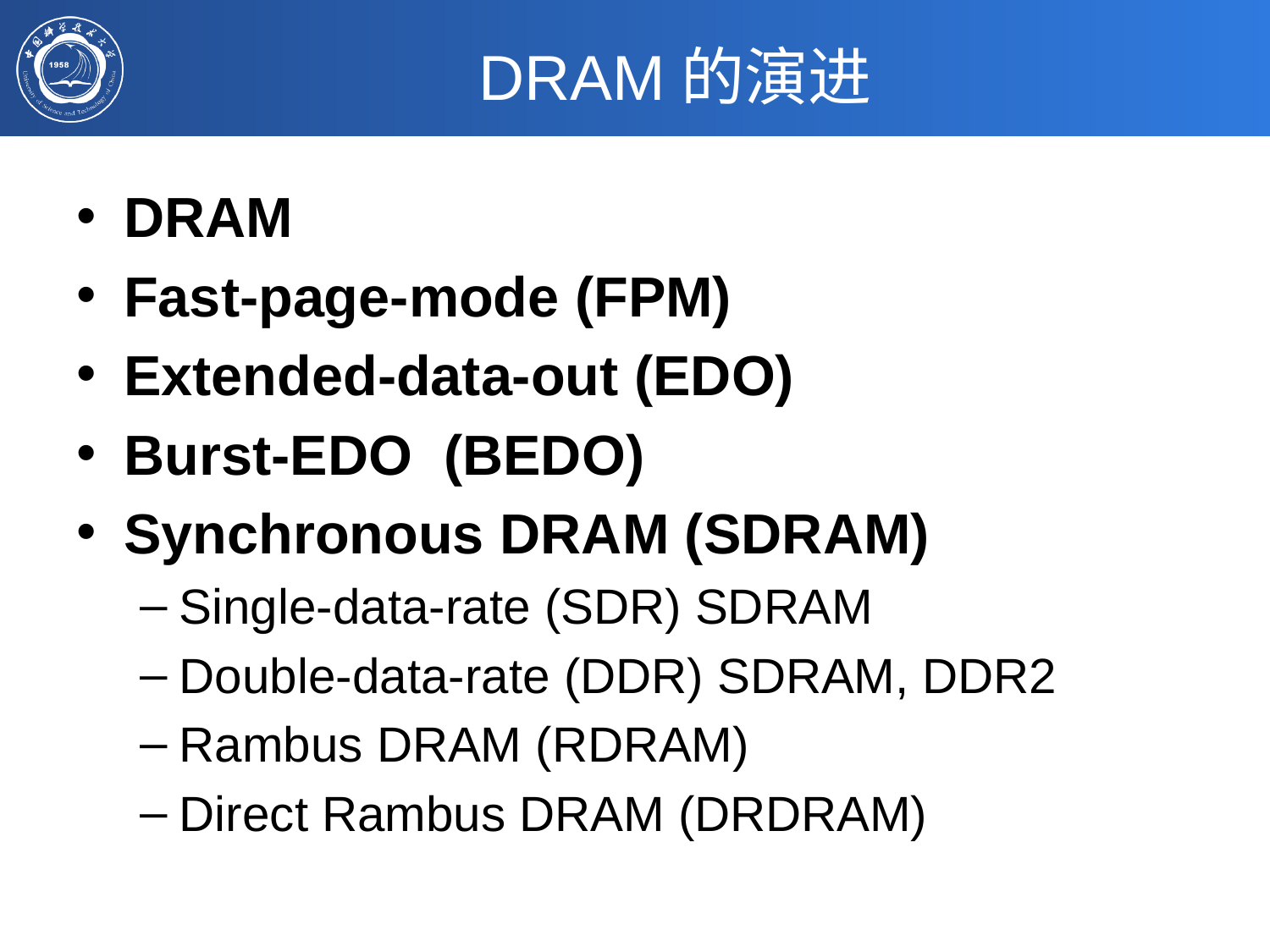

# DRAM的演进
DRAM
Fast-page-mode (FPM)
Extended-data-out (EDO)
Burst-EDO  (BEDO)
Synchronous DRAM (SDRAM)
Single-data-rate (SDR) SDRAM
Double-data-rate (DDR) SDRAM, DDR2
Rambus DRAM (RDRAM)
Direct Rambus DRAM (DRDRAM)